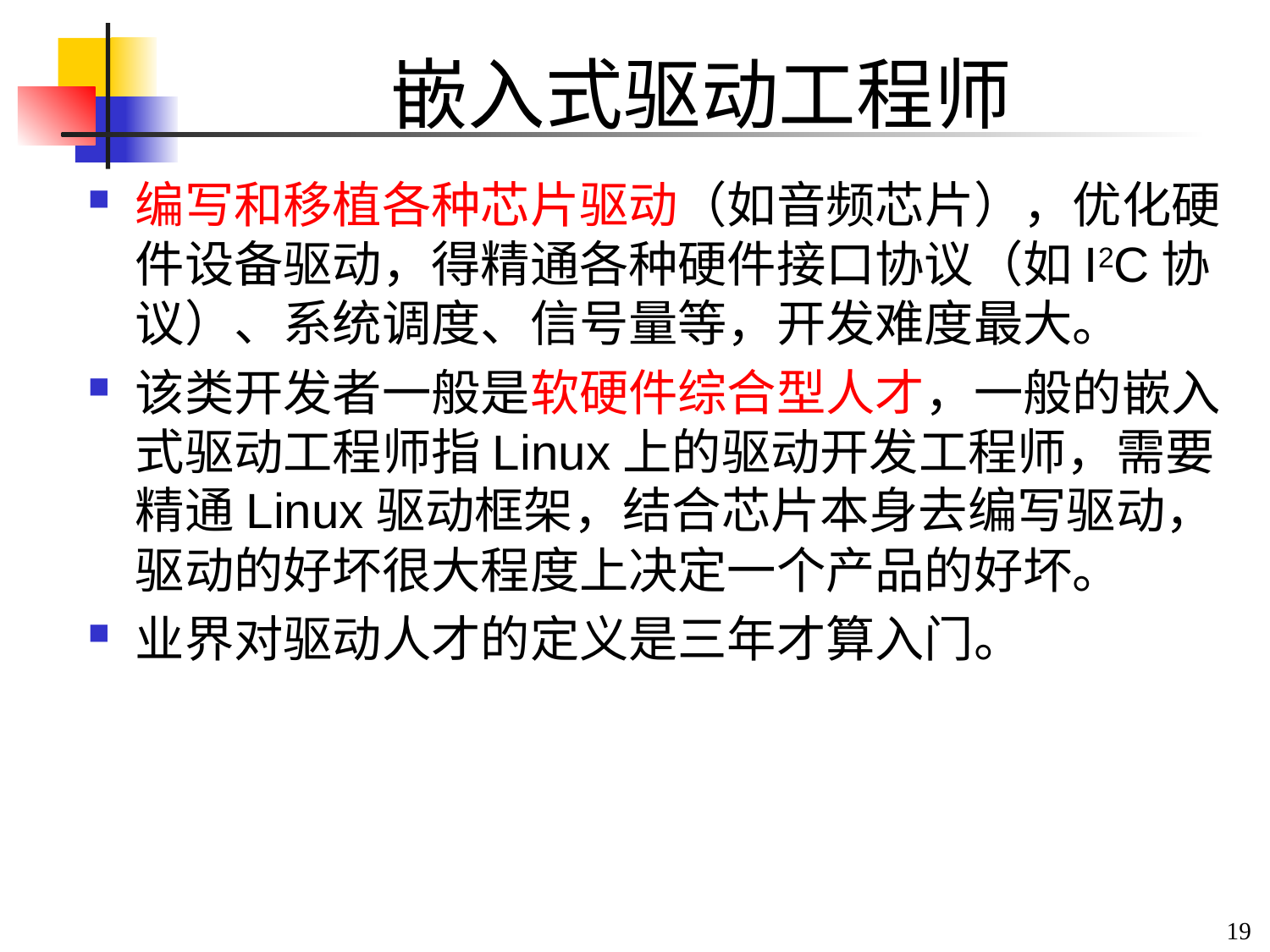

# 嵌入式驱动工程师
编写和移植各种芯片驱动（如音频芯片），优化硬件设备驱动，得精通各种硬件接口协议（如I2C协议）、系统调度、信号量等，开发难度最大。
该类开发者一般是软硬件综合型人才，一般的嵌入式驱动工程师指Linux上的驱动开发工程师，需要精通Linux驱动框架，结合芯片本身去编写驱动，驱动的好坏很大程度上决定一个产品的好坏。
业界对驱动人才的定义是三年才算入门。